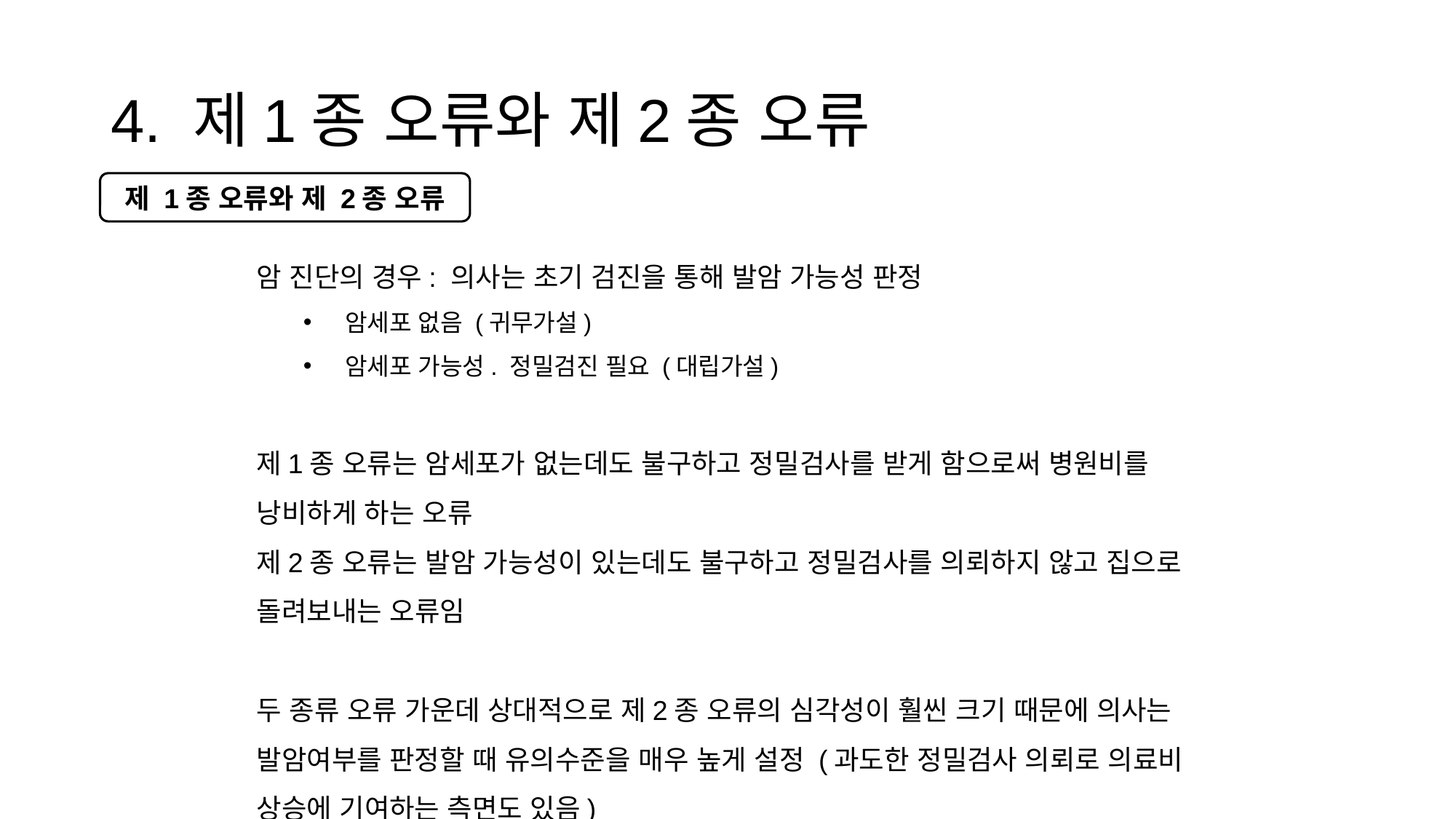

# 4. 제1종 오류와 제2종 오류
제 1종 오류와 제 2종 오류
암 진단의 경우: 의사는 초기 검진을 통해 발암 가능성 판정
암세포 없음 (귀무가설)
암세포 가능성. 정밀검진 필요 (대립가설)

제1종 오류는 암세포가 없는데도 불구하고 정밀검사를 받게 함으로써 병원비를 낭비하게 하는 오류
제2종 오류는 발암 가능성이 있는데도 불구하고 정밀검사를 의뢰하지 않고 집으로 돌려보내는 오류임

두 종류 오류 가운데 상대적으로 제2종 오류의 심각성이 훨씬 크기 때문에 의사는 발암여부를 판정할 때 유의수준을 매우 높게 설정 (과도한 정밀검사 의뢰로 의료비 상승에 기여하는 측면도 있음)